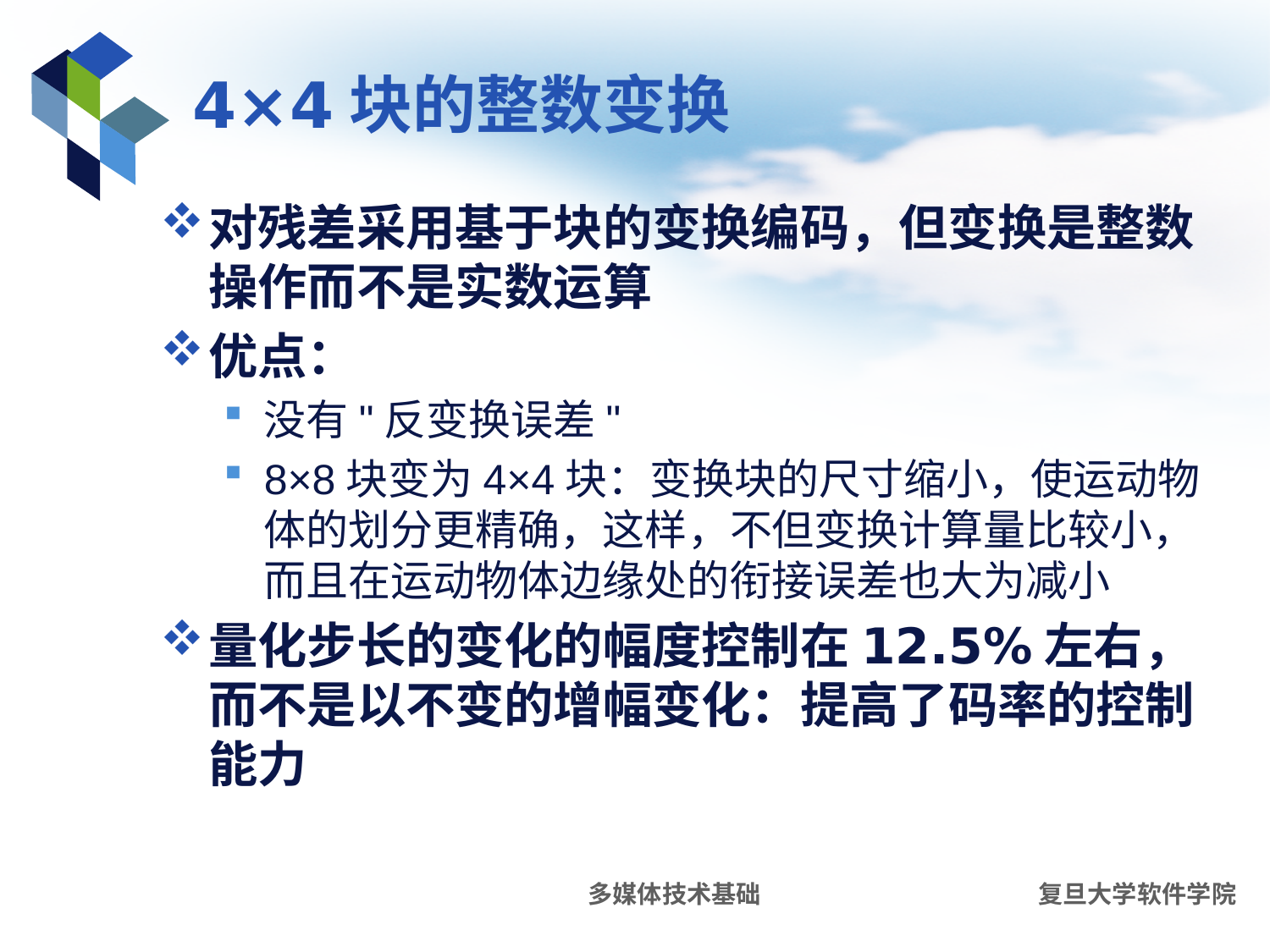

# 4×4块的整数变换
对残差采用基于块的变换编码，但变换是整数操作而不是实数运算
优点：
没有"反变换误差"
8×8块变为4×4块：变换块的尺寸缩小，使运动物体的划分更精确，这样，不但变换计算量比较小，而且在运动物体边缘处的衔接误差也大为减小
量化步长的变化的幅度控制在12.5%左右，而不是以不变的增幅变化：提高了码率的控制能力
多媒体技术基础